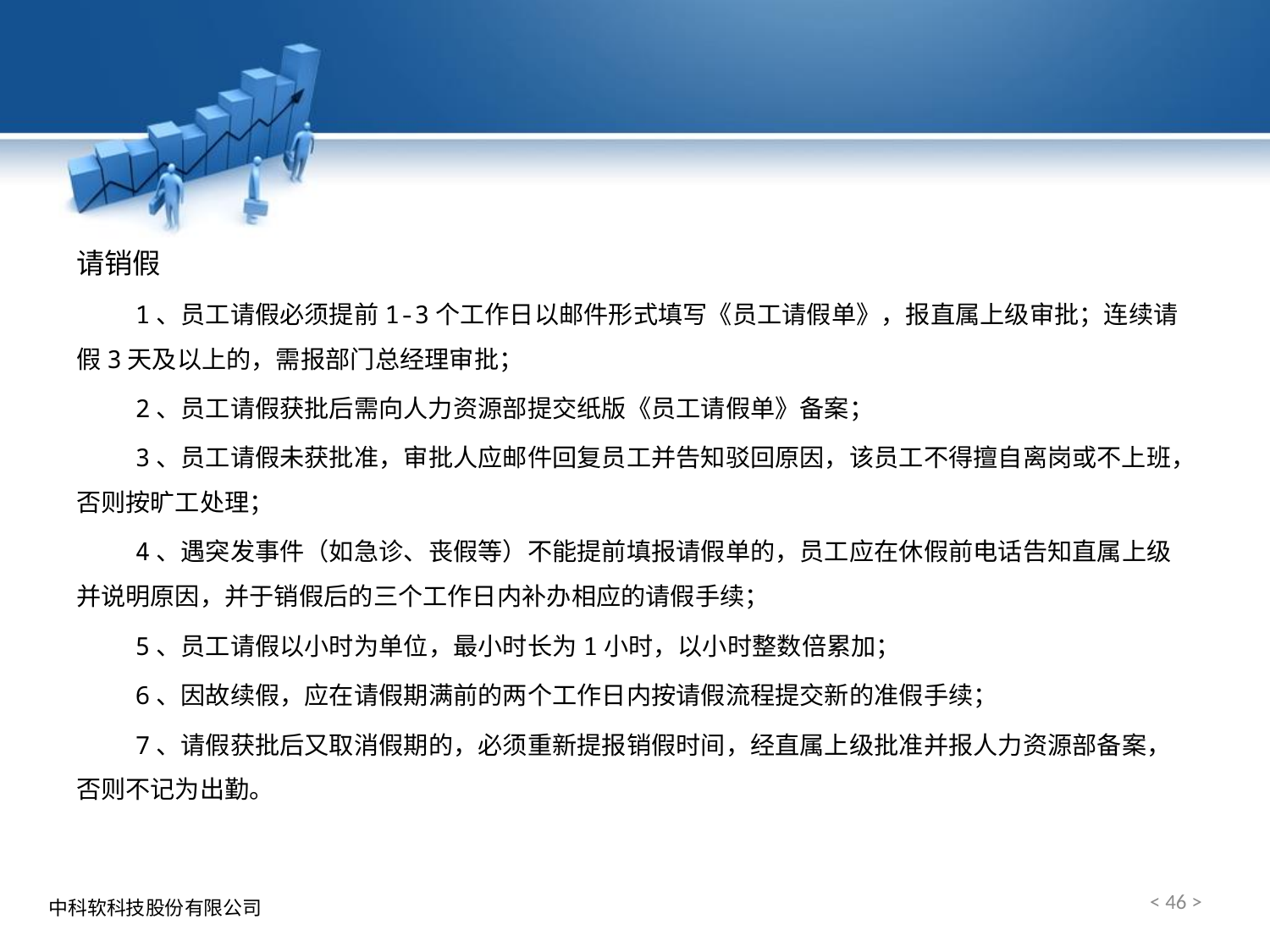

请销假
    1、员工请假必须提前1-3个工作日以邮件形式填写《员工请假单》，报直属上级审批；连续请假3天及以上的，需报部门总经理审批；
    2、员工请假获批后需向人力资源部提交纸版《员工请假单》备案；
    3、员工请假未获批准，审批人应邮件回复员工并告知驳回原因，该员工不得擅自离岗或不上班，否则按旷工处理；
    4、遇突发事件（如急诊、丧假等）不能提前填报请假单的，员工应在休假前电话告知直属上级并说明原因，并于销假后的三个工作日内补办相应的请假手续；
    5、员工请假以小时为单位，最小时长为1小时，以小时整数倍累加；
    6、因故续假，应在请假期满前的两个工作日内按请假流程提交新的准假手续；
    7、请假获批后又取消假期的，必须重新提报销假时间，经直属上级批准并报人力资源部备案，否则不记为出勤。